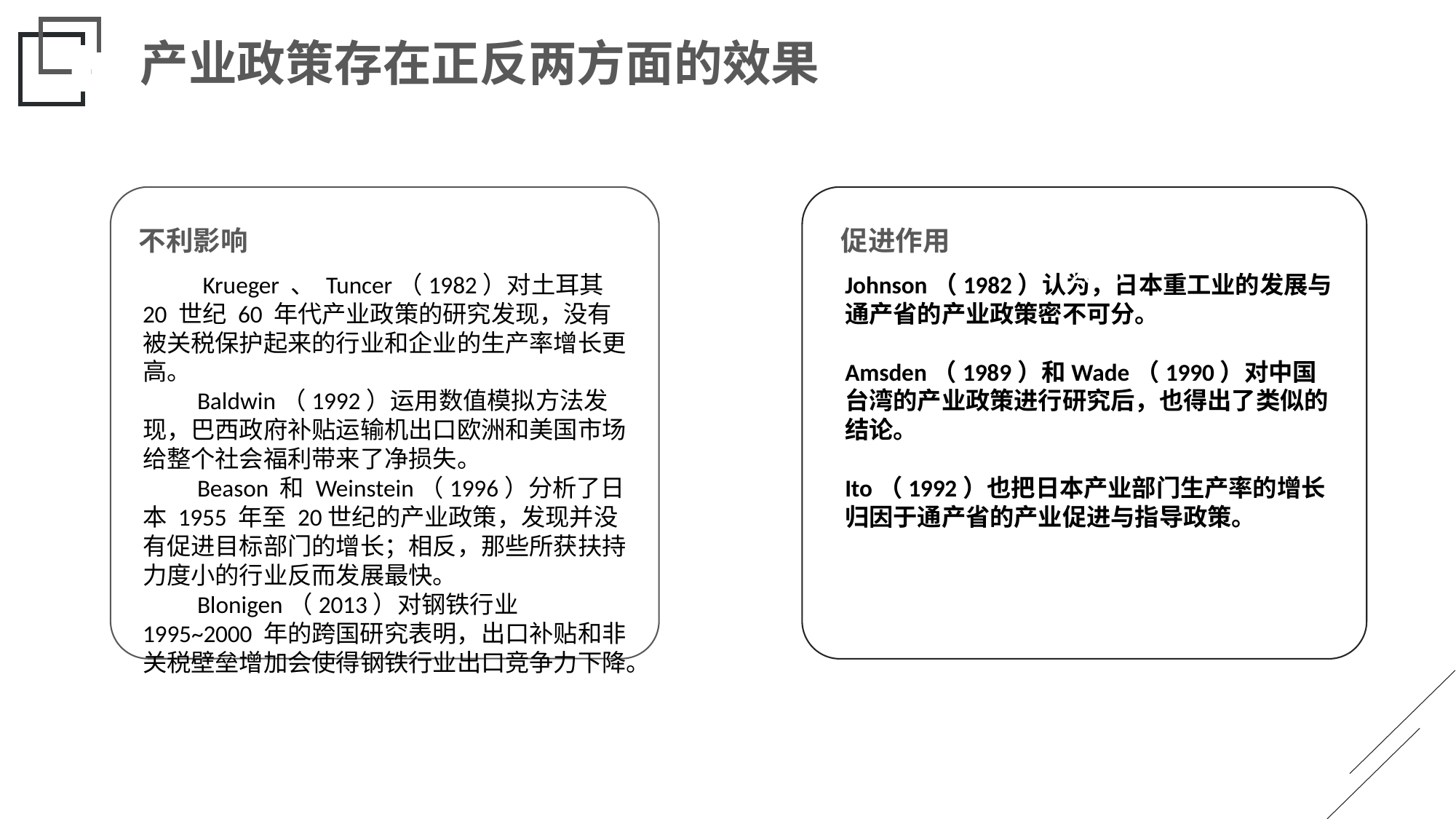

产业政策存在正反两方面的效果

不利影响
 Krueger 、 Tuncer（1982）对土耳其 20 世纪 60 年代产业政策的研究发现，没有被关税保护起来的行业和企业的生产率增长更高。
Baldwin（1992）运用数值模拟方法发现，巴西政府补贴运输机出口欧洲和美国市场给整个社会福利带来了净损失。
Beason 和 Weinstein（1996）分析了日本 1955 年至 20世纪的产业政策，发现并没有促进目标部门的增长；相反，那些所获扶持力度小的行业反而发展最快。
Blonigen（2013）对钢铁行业 1995~2000 年的跨国研究表明，出口补贴和非关税壁垒增加会使得钢铁行业出口竞争力下降。

促进作用
2016
Johnson（1982）认为，日本重工业的发展与通产省的产业政策密不可分。

Amsden（1989）和Wade（1990）对中国台湾的产业政策进行研究后，也得出了类似的结论。

Ito（1992）也把日本产业部门生产率的增长归因于通产省的产业促进与指导政策。